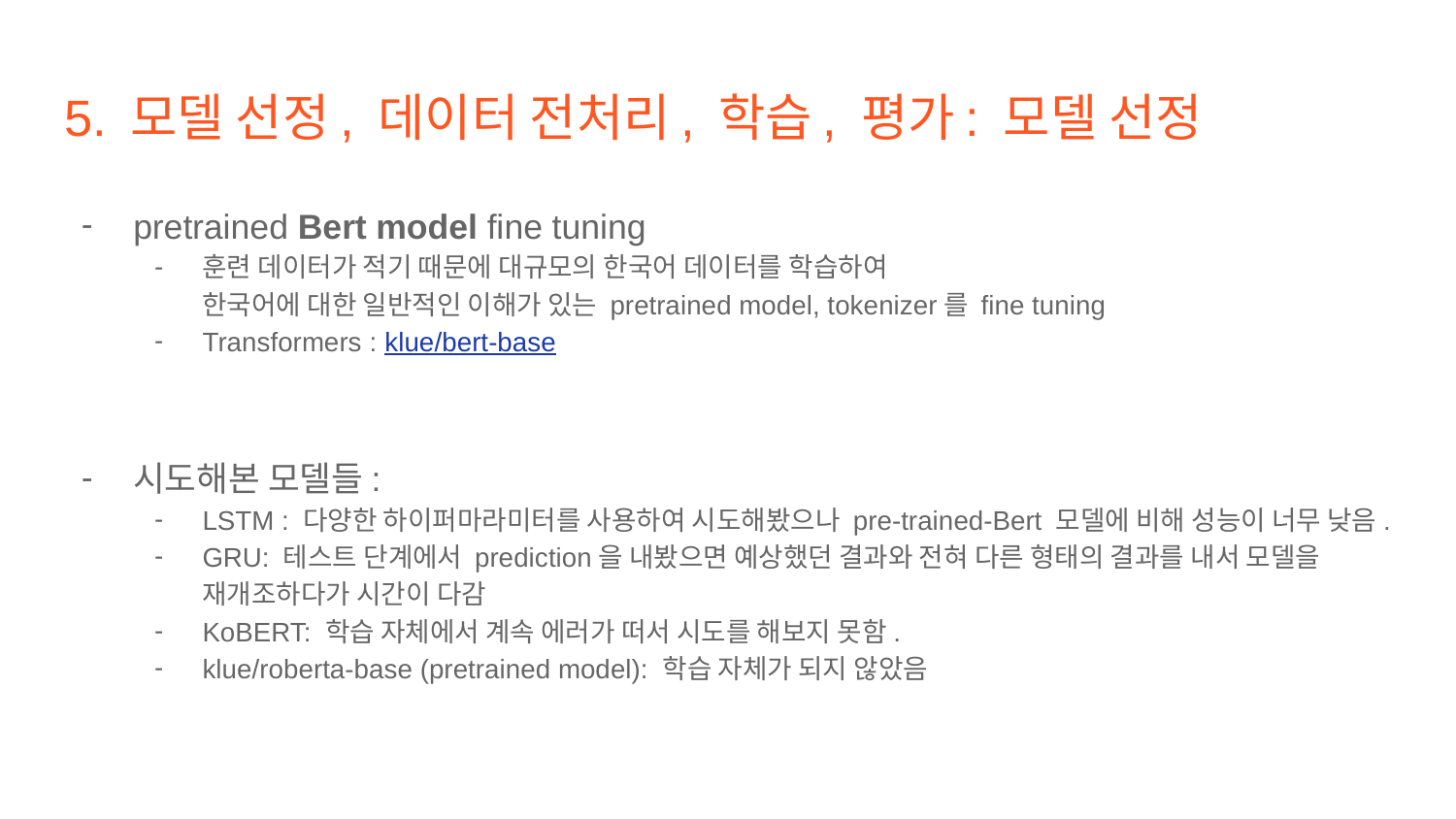

# 5. 모델 선정, 데이터 전처리, 학습, 평가: 모델 선정

pretrained Bert model fine tuning
훈련 데이터가 적기 때문에 대규모의 한국어 데이터를 학습하여
한국어에 대한 일반적인 이해가 있는 pretrained model, tokenizer를 fine tuning
Transformers : klue/bert-base

시도해본 모델들:
LSTM : 다양한 하이퍼마라미터를 사용하여 시도해봤으나 pre-trained-Bert 모델에 비해 성능이 너무 낮음.
GRU: 테스트 단계에서 prediction을 내봤으면 예상했던 결과와 전혀 다른 형태의 결과를 내서 모델을 재개조하다가 시간이 다감
KoBERT: 학습 자체에서 계속 에러가 떠서 시도를 해보지 못함.
klue/roberta-base (pretrained model): 학습 자체가 되지 않았음